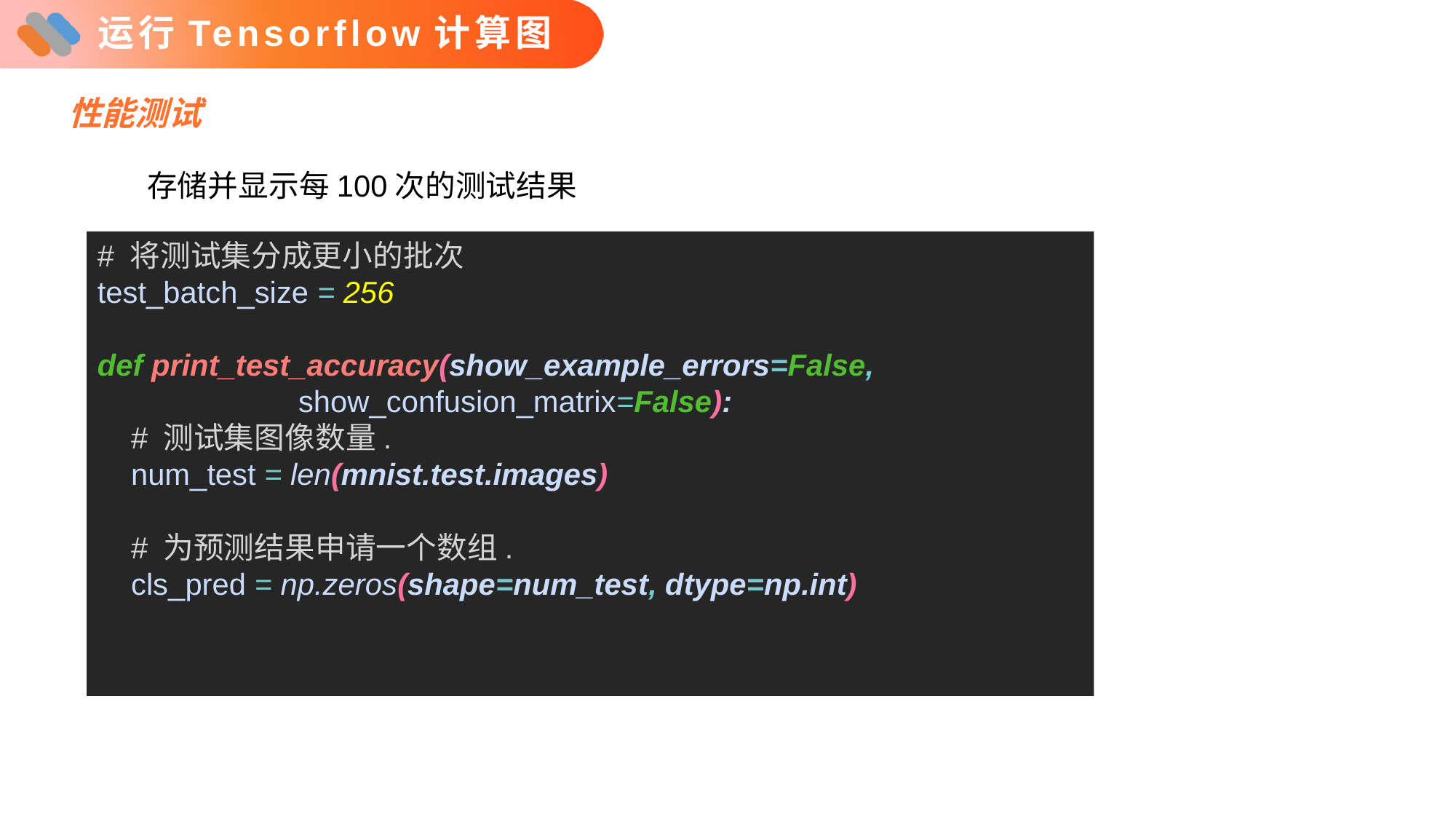

# 运行Tensorflow计算图
性能测试
存储并显示每100次的测试结果
# 将测试集分成更小的批次
test_batch_size = 256

def print_test_accuracy(show_example_errors=False,
                        show_confusion_matrix=False):
    # 测试集图像数量.
    num_test = len(mnist.test.images)

    # 为预测结果申请一个数组.
    cls_pred = np.zeros(shape=num_test, dtype=np.int)